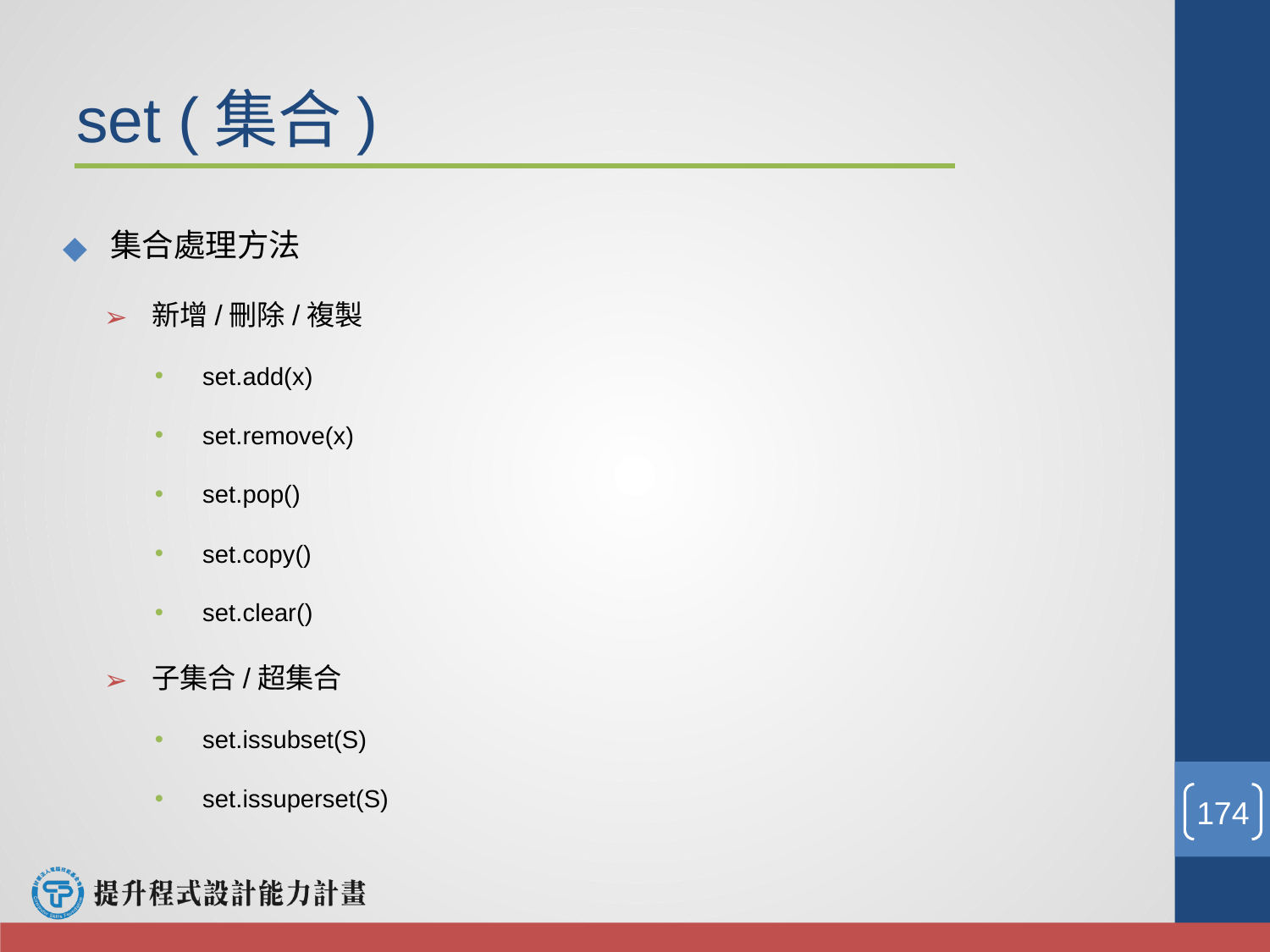

# set (集合)
集合處理方法
新增/刪除/複製
set.add(x)
set.remove(x)
set.pop()
set.copy()
set.clear()
子集合/超集合
set.issubset(S)
set.issuperset(S)

174